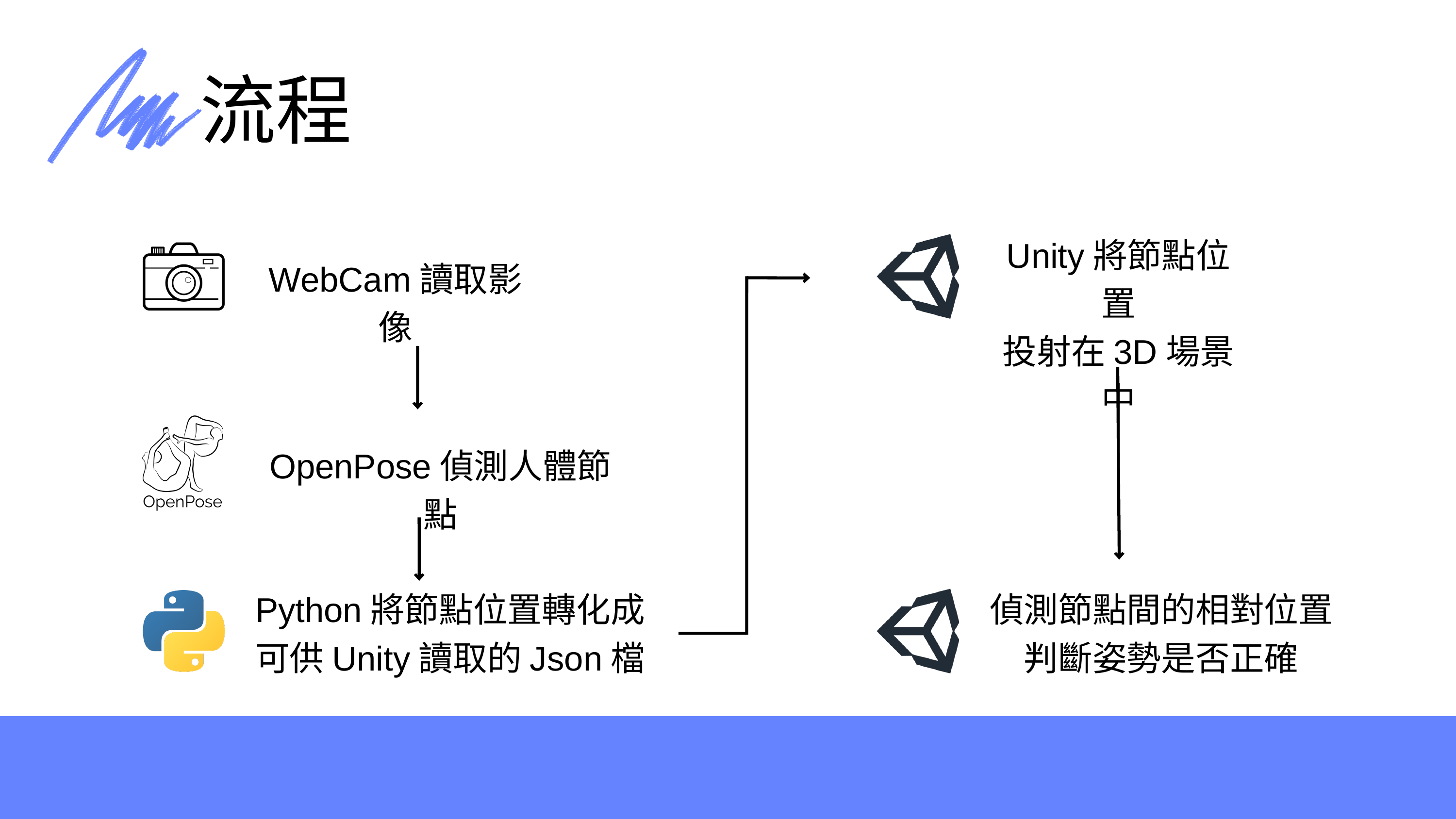

流程
Unity將節點位置
投射在3D場景中

WebCam讀取影像

OpenPose偵測人體節點

Python將節點位置轉化成
可供Unity讀取的Json檔
偵測節點間的相對位置
判斷姿勢是否正確